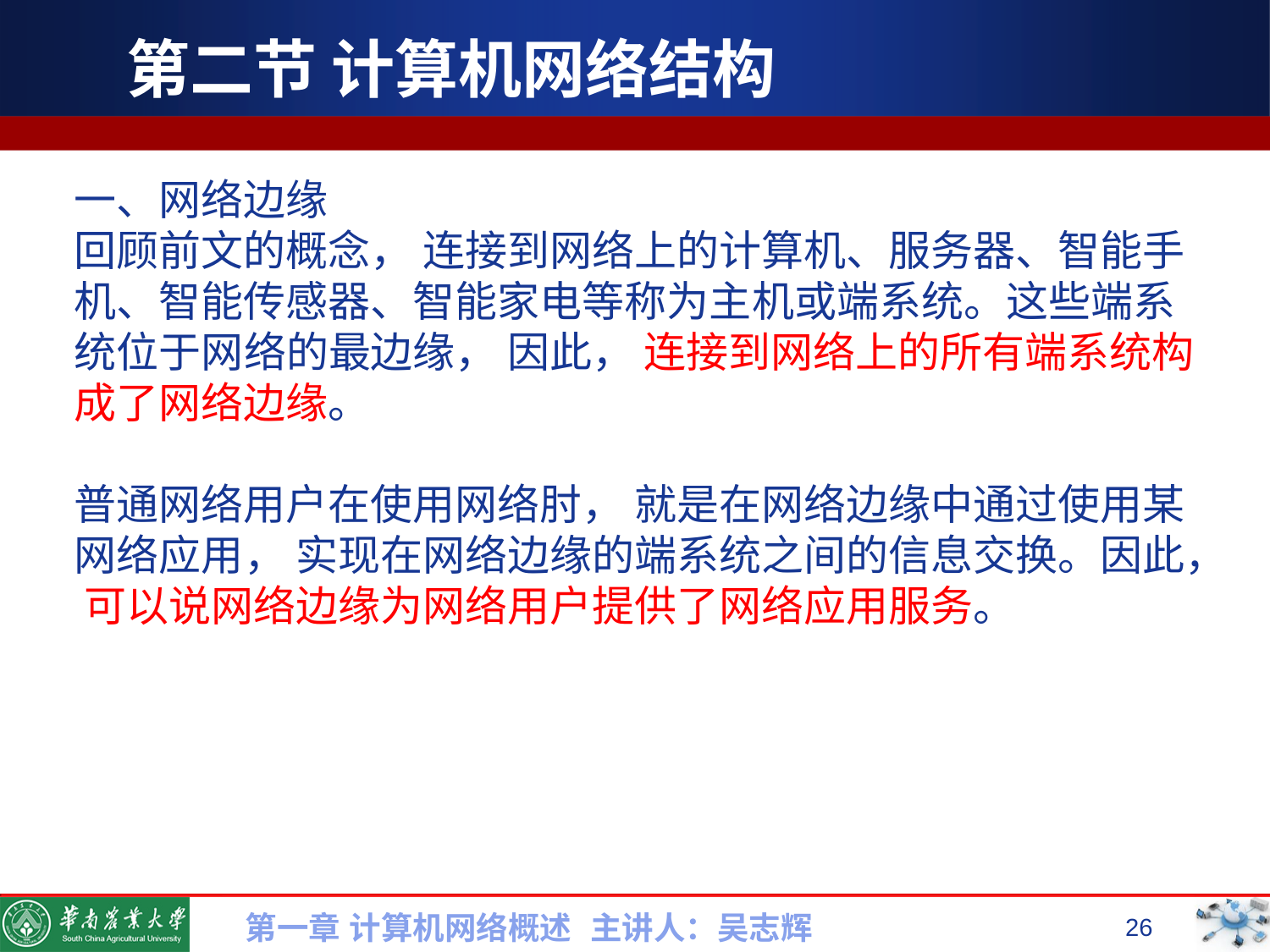

# 第二节 计算机网络结构
一、网络边缘
回顾前文的概念， 连接到网络上的计算机、服务器、智能手机、智能传感器、智能家电等称为主机或端系统。这些端系统位于网络的最边缘， 因此， 连接到网络上的所有端系统构成了网络边缘。

普通网络用户在使用网络肘， 就是在网络边缘中通过使用某网络应用， 实现在网络边缘的端系统之间的信息交换。因此， 可以说网络边缘为网络用户提供了网络应用服务。
第一章 计算机网络概述  主讲人：吴志辉
26